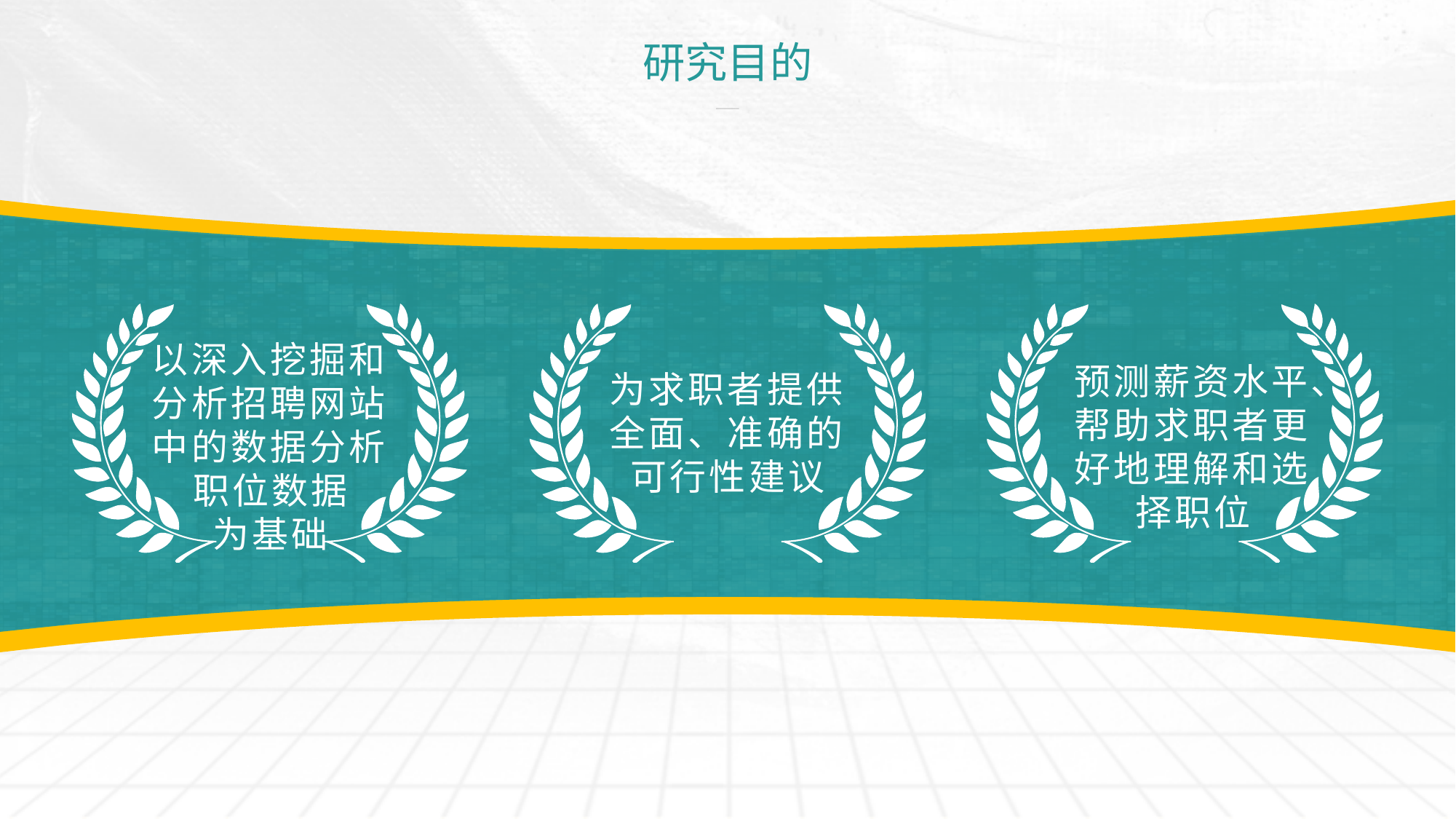

# 研究目的

为求职者提供全面、准确的可行性建议

预测薪资水平、帮助求职者更好地理解和选择职位
以深入挖掘和分析招聘网站中的数据分析职位数据
为基础